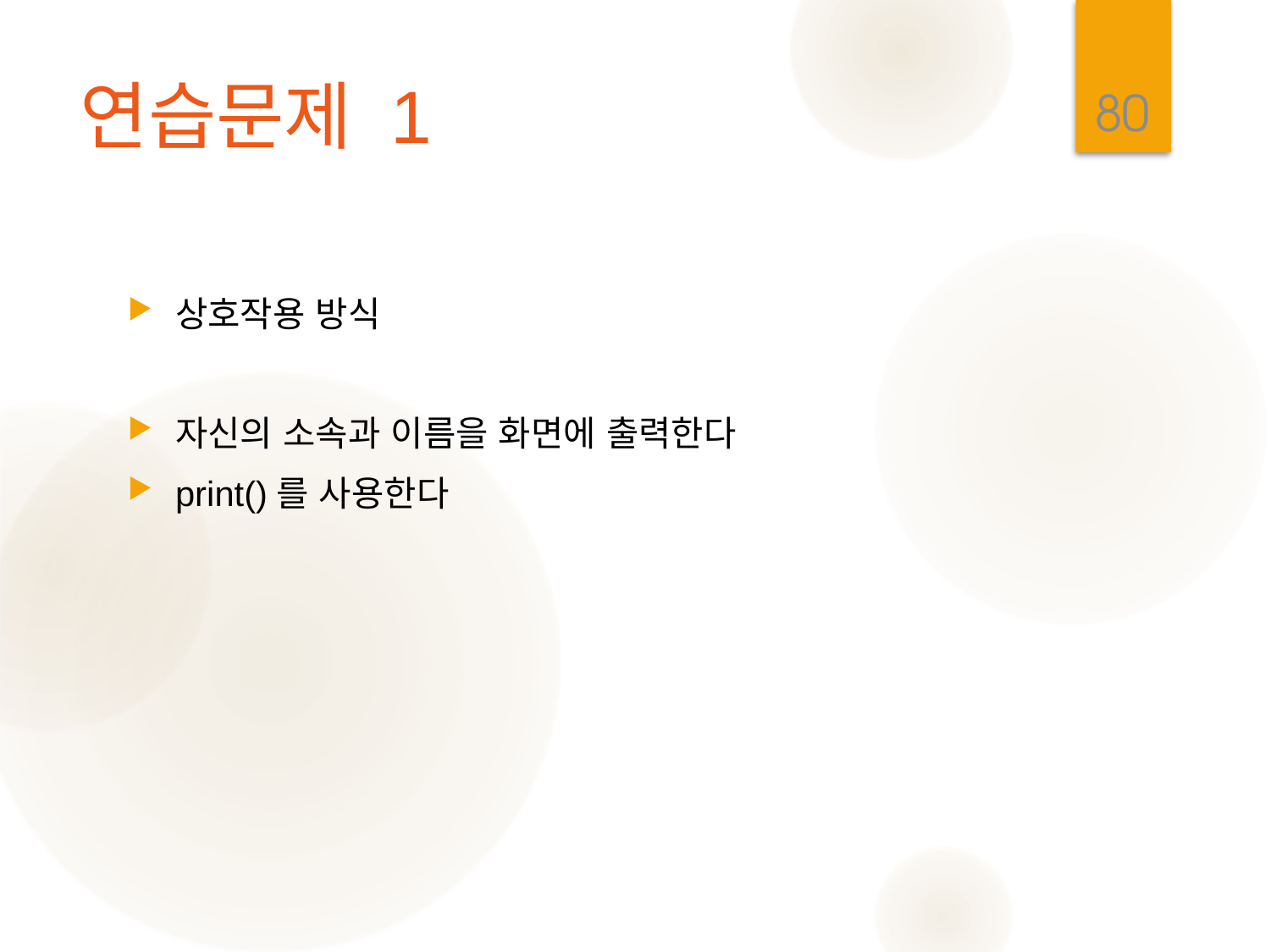

80
# 연습문제 1
상호작용 방식

자신의 소속과 이름을 화면에 출력한다
print()를 사용한다